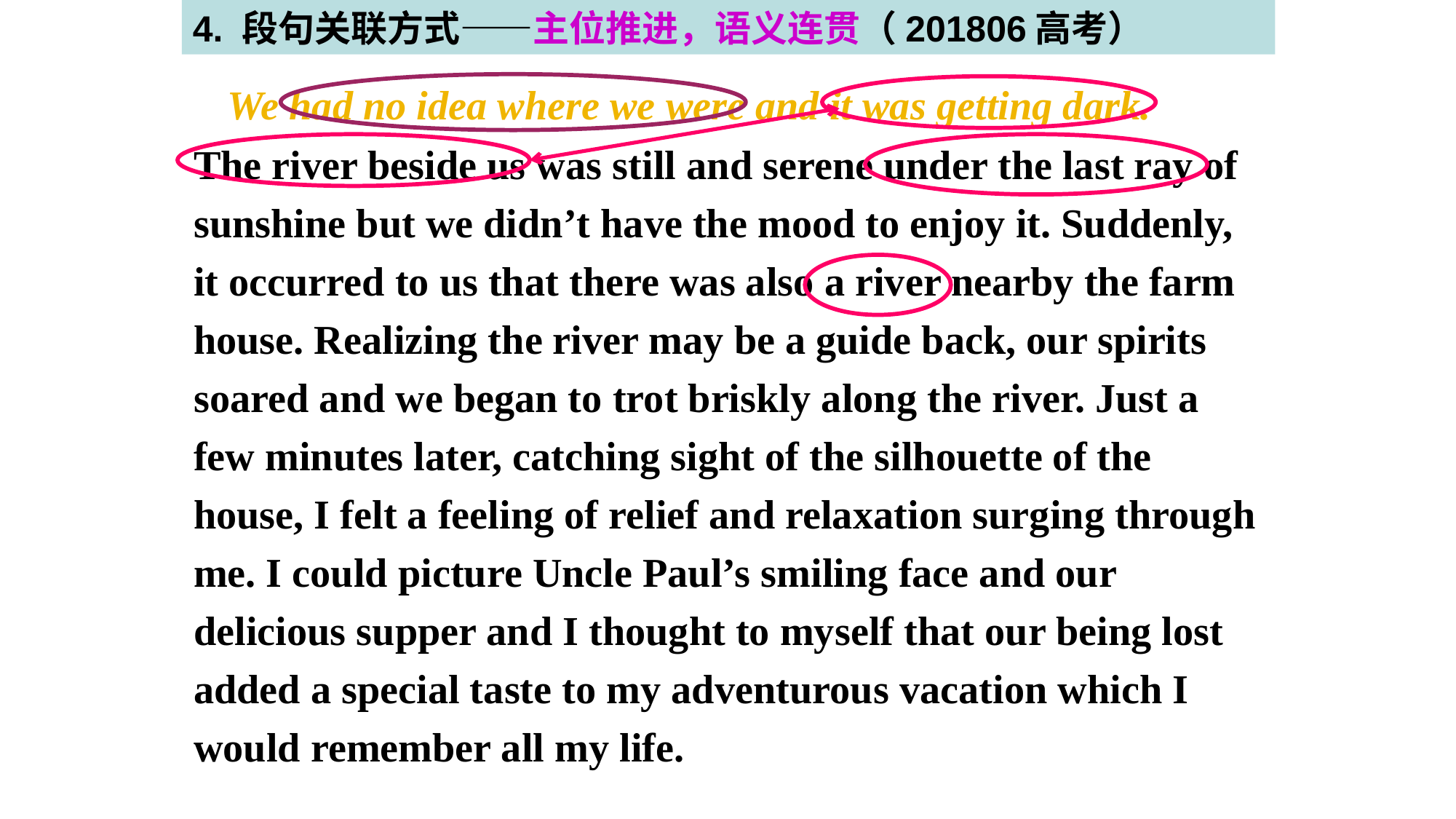

4. 段句关联方式——主位推进，语义连贯（201806高考）
   We had no idea where we were and it was getting dark.
The river beside us was still and serene under the last ray of sunshine but we didn’t have the mood to enjoy it. Suddenly, it occurred to us that there was also a river nearby the farm house. Realizing the river may be a guide back, our spirits soared and we began to trot briskly along the river. Just a few minutes later, catching sight of the silhouette of the house, I felt a feeling of relief and relaxation surging through me. I could picture Uncle Paul’s smiling face and our delicious supper and I thought to myself that our being lost added a special taste to my adventurous vacation which I would remember all my life.